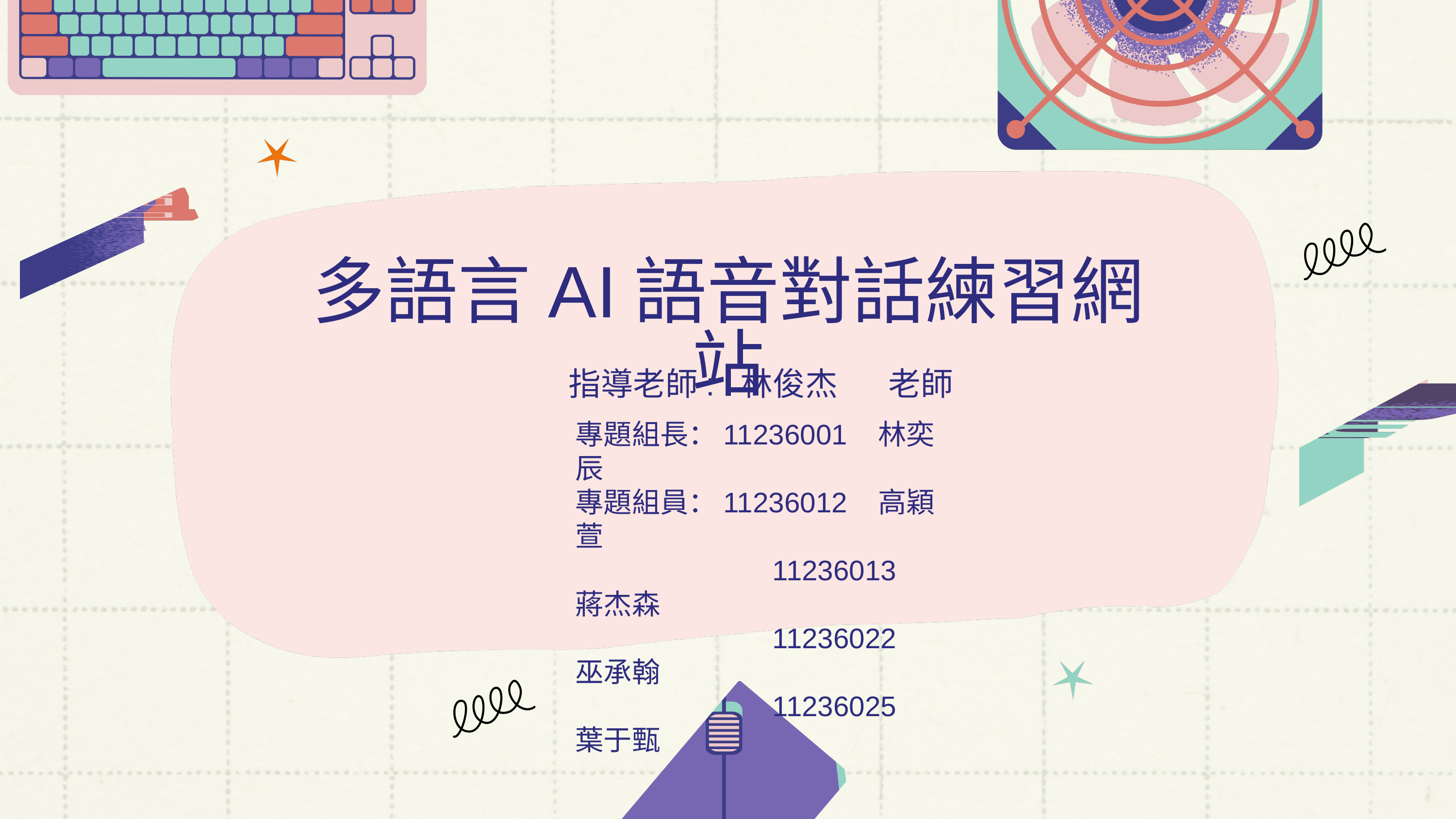

多語言AI語音對話練習網站

        指導老師:  林俊杰       老師
專題組長：11236001   林奕辰
專題組員：11236012   高穎萱
                         11236013   蔣杰森
                         11236022  巫承翰
                         11236025  葉于甄